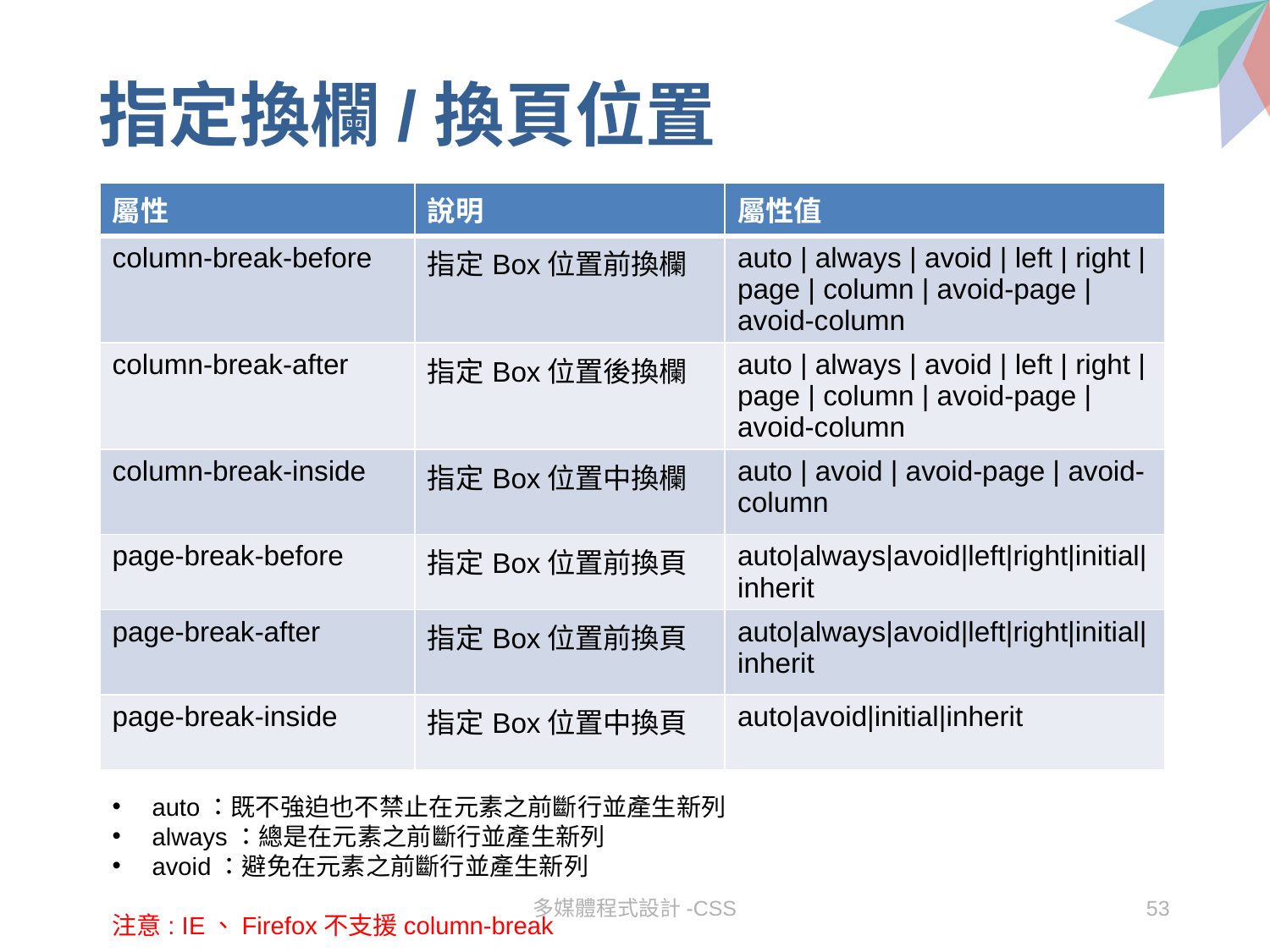

# 指定換欄/換頁位置
| 屬性 | 說明 | 屬性值 |
| --- | --- | --- |
| column-break-before | 指定Box位置前換欄 | auto | always | avoid | left | right | page | column | avoid-page | avoid-column |
| column-break-after | 指定Box位置後換欄 | auto | always | avoid | left | right | page | column | avoid-page | avoid-column |
| column-break-inside | 指定Box位置中換欄 | auto | avoid | avoid-page | avoid-column |
| page-break-before | 指定Box位置前換頁 | auto|always|avoid|left|right|initial|inherit |
| page-break-after | 指定Box位置前換頁 | auto|always|avoid|left|right|initial|inherit |
| page-break-inside | 指定Box位置中換頁 | auto|avoid|initial|inherit |
auto：既不強迫也不禁止在元素之前斷行並產生新列
always：總是在元素之前斷行並產生新列
avoid：避免在元素之前斷行並產生新列

注意: IE、Firefox不支援column-break
多媒體程式設計-CSS
53